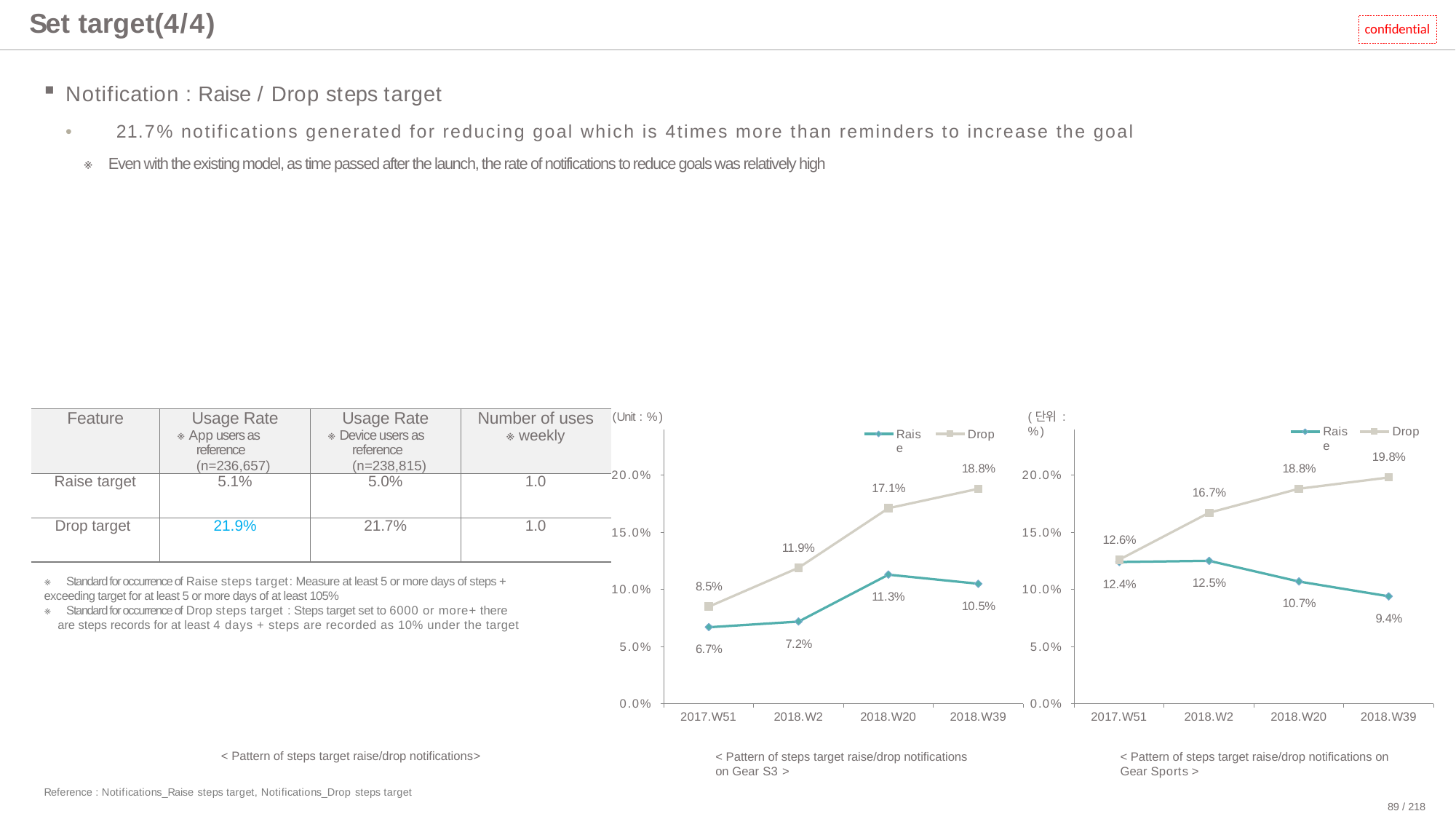

# Set target(4/4)
confidential
Notification : Raise / Drop steps target

•	 21.7% notifications generated for reducing goal which is 4times more than reminders to increase the goal

※Even with the existing model, as time passed after the launch, the rate of notifications to reduce goals was relatively high
| Feature | Usage Rate ※ App users as reference (n=236,657) | Usage Rate ※ Device users as reference (n=238,815) | Number of uses ※ weekly |
| --- | --- | --- | --- |
| Raise target | 5.1% | 5.0% | 1.0 |
| Drop target | 21.9% | 21.7% | 1.0 |
(Unit : %)
(단위 : %)
Raise
Drop
Raise
Drop

19.8%
18.8%
18.8%
20.0%
20.0%

17.1%
16.7%

15.0%
15.0%
12.6%

11.9%

※ Standard for occurrence of Raise steps target: Measure at least 5 or more days of steps + exceeding target for at least 5 or more days of at least 105%
※ Standard for occurrence of Drop steps target : Steps target set to 6000 or more+ there are steps records for at least 4 days + steps are recorded as 10% under the target

12.5%
12.4%

8.5%

10.0%
10.0%
11.3%

10.7%
10.5%

9.4%

7.2%
5.0%
5.0%
6.7%

0.0%
0.0%

2017.W51
2018.W2
2018.W20
2018.W39
2017.W51
2018.W2
2018.W20
2018.W39
< Pattern of steps target raise/drop notifications>
< Pattern of steps target raise/drop notifications on Gear S3 >
< Pattern of steps target raise/drop notifications on Gear Sports >
Reference : Notifications_Raise steps target, Notifications_Drop steps target
89 / 218